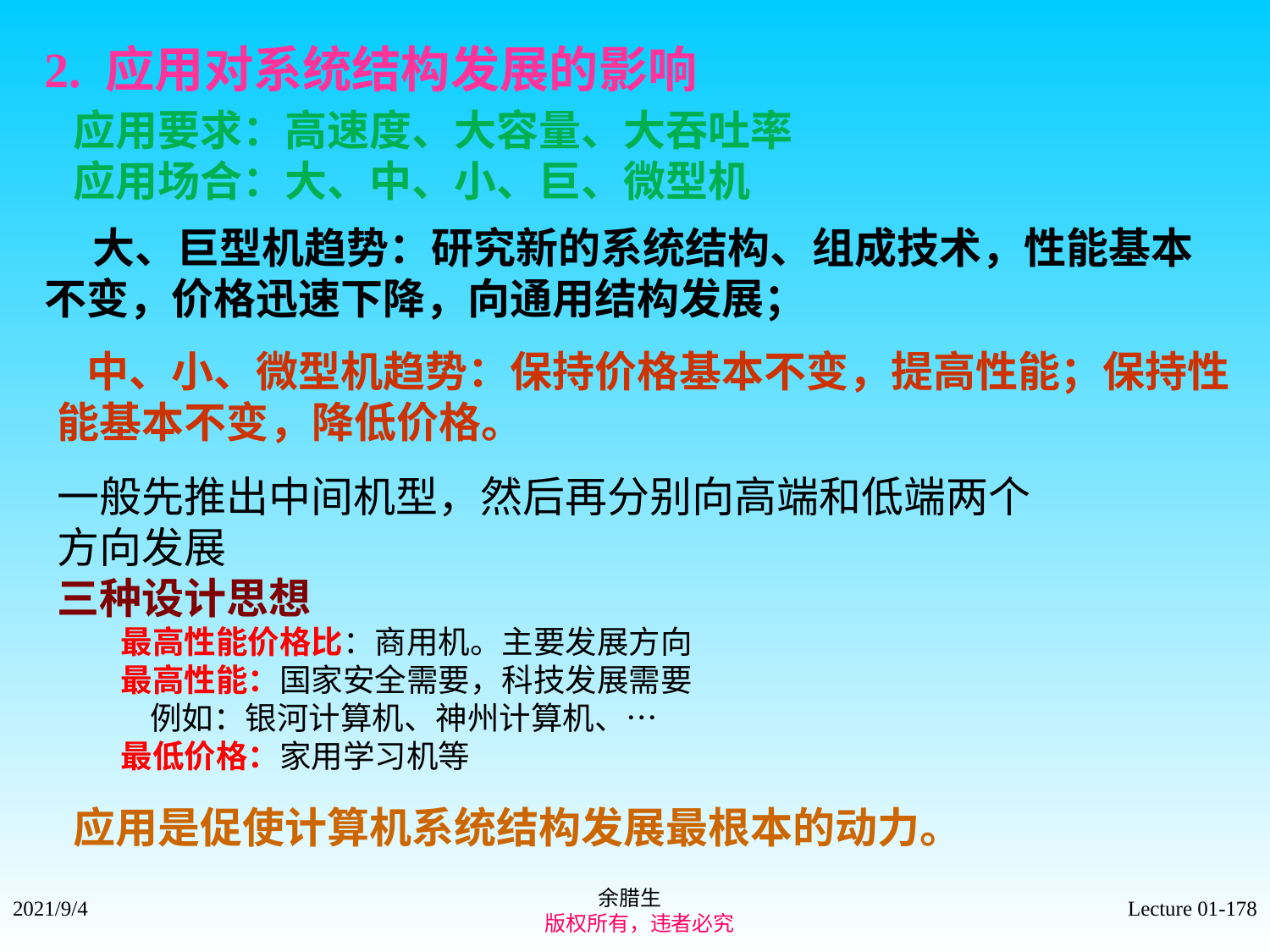

2. 应用对系统结构发展的影响
  应用要求：高速度、大容量、大吞吐率
  应用场合：大、中、小、巨、微型机
    大、巨型机趋势：研究新的系统结构、组成技术，性能基本不变，价格迅速下降，向通用结构发展；
  中、小、微型机趋势：保持价格基本不变，提高性能；保持性能基本不变，降低价格。
一般先推出中间机型，然后再分别向高端和低端两个方向发展
三种设计思想
最高性能价格比：商用机。主要发展方向
最高性能：国家安全需要，科技发展需要
   例如：银河计算机、神州计算机、…
最低价格：家用学习机等
  应用是促使计算机系统结构发展最根本的动力。

余腊生
 版权所有，违者必究
2021/9/4
Lecture 01-178